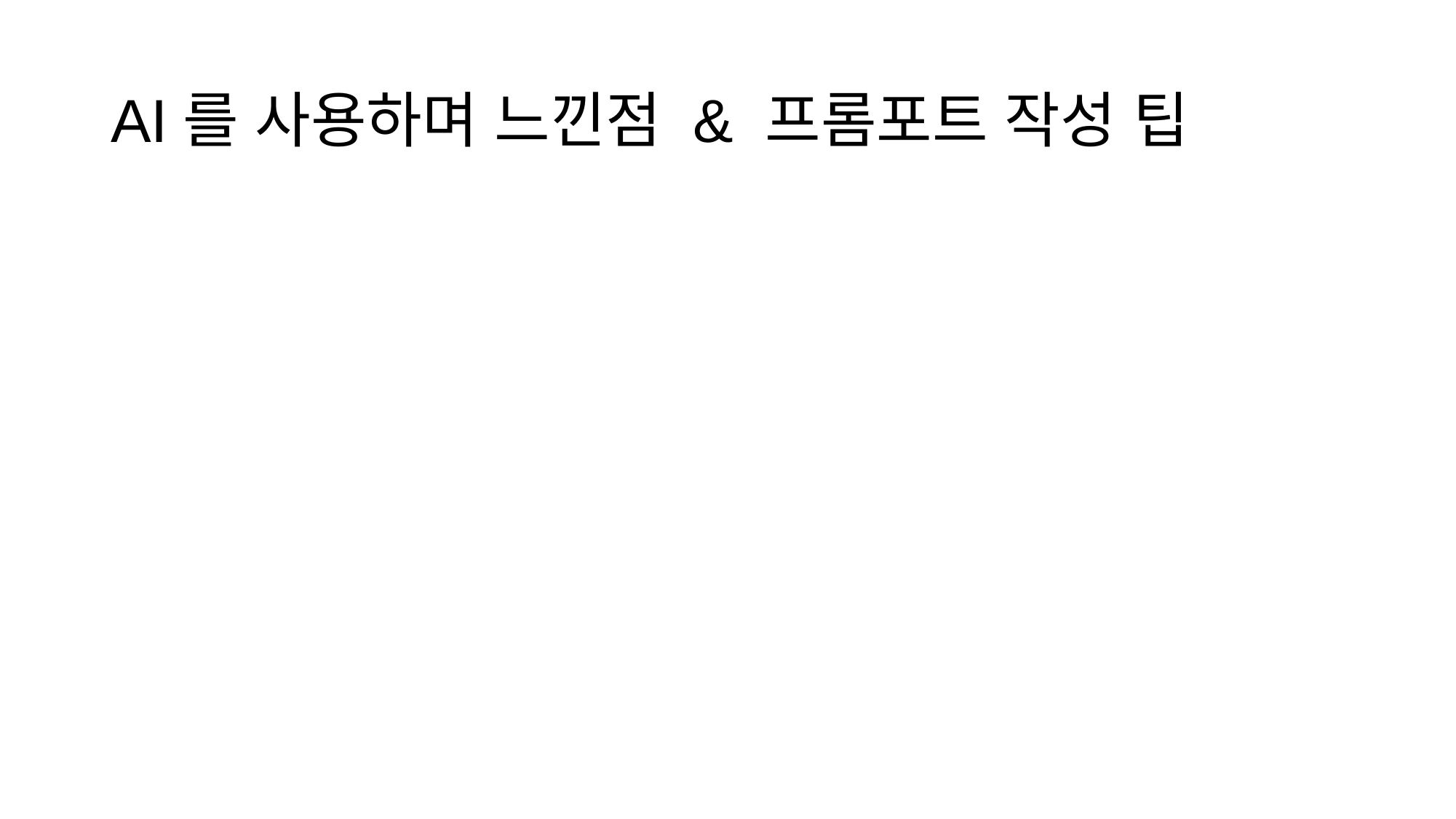

# AI를 사용하며 느낀점 & 프롬포트 작성 팁